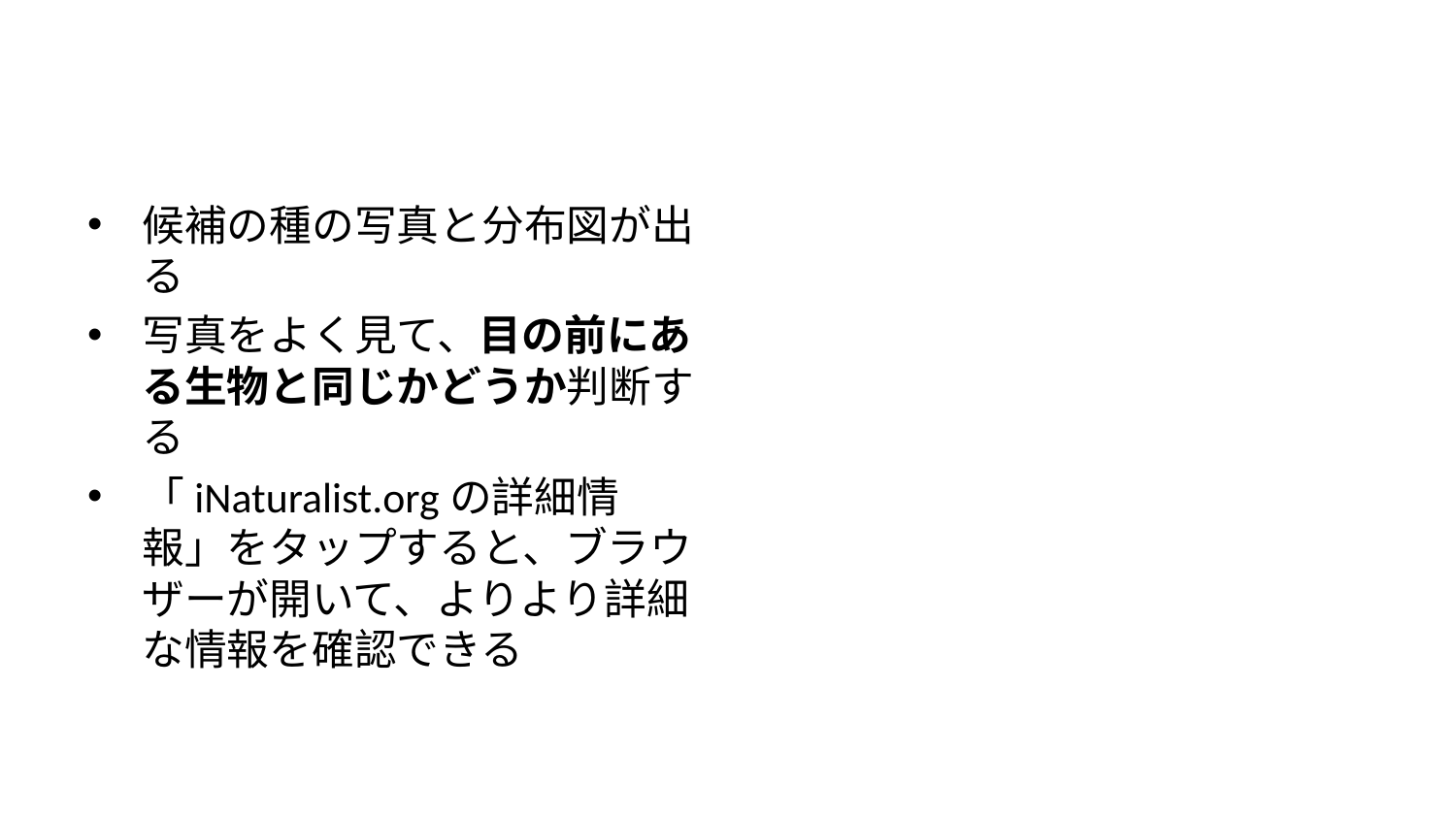

候補の種の写真と分布図が出る
写真をよく見て、目の前にある生物と同じかどうか判断する
「iNaturalist.orgの詳細情報」をタップすると、ブラウザーが開いて、よりより詳細な情報を確認できる